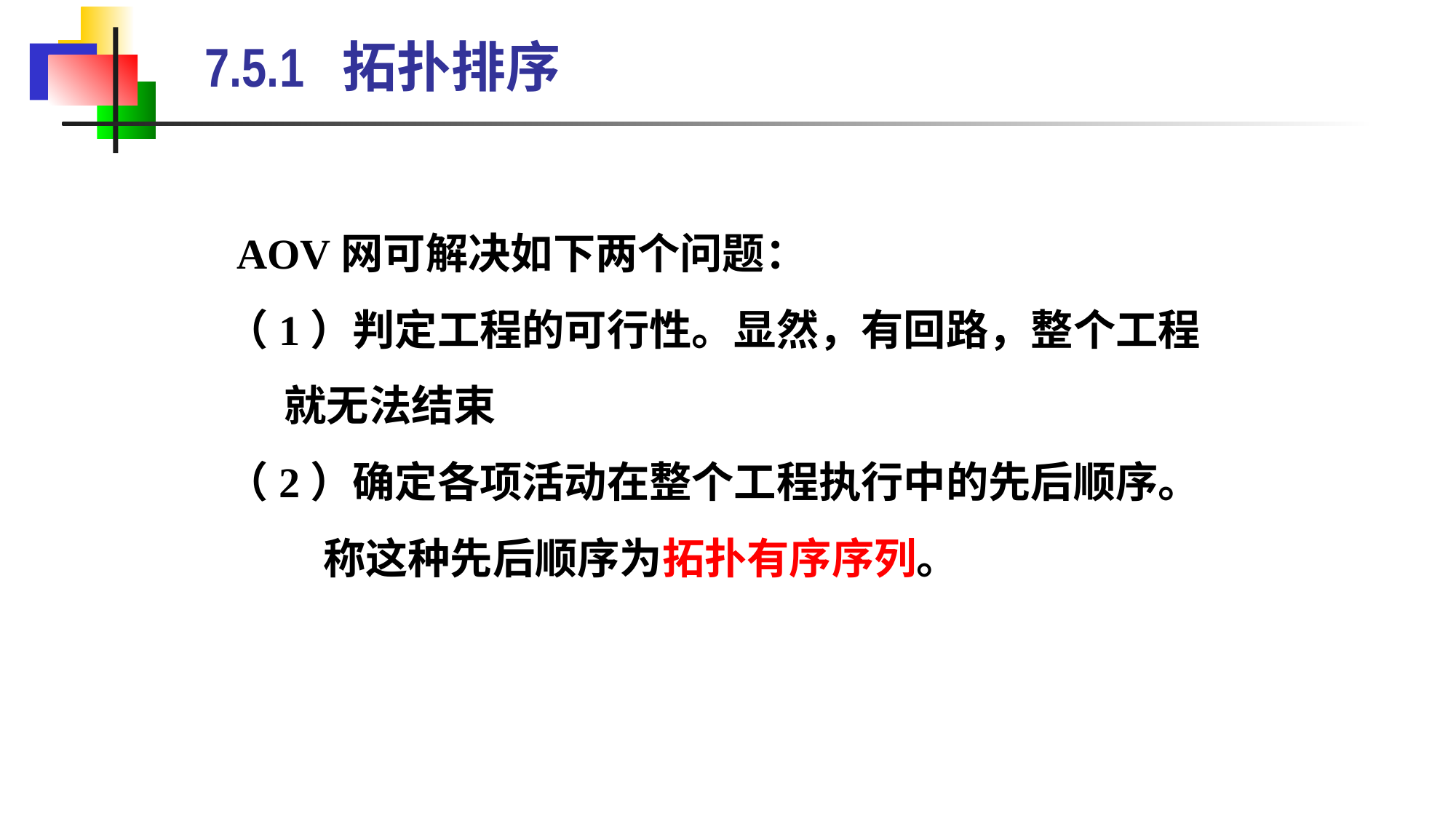

7.5.1  拓扑排序
 AOV网可解决如下两个问题：
（1）判定工程的可行性。显然，有回路，整个工程就无法结束
（2）确定各项活动在整个工程执行中的先后顺序。
         称这种先后顺序为拓扑有序序列。